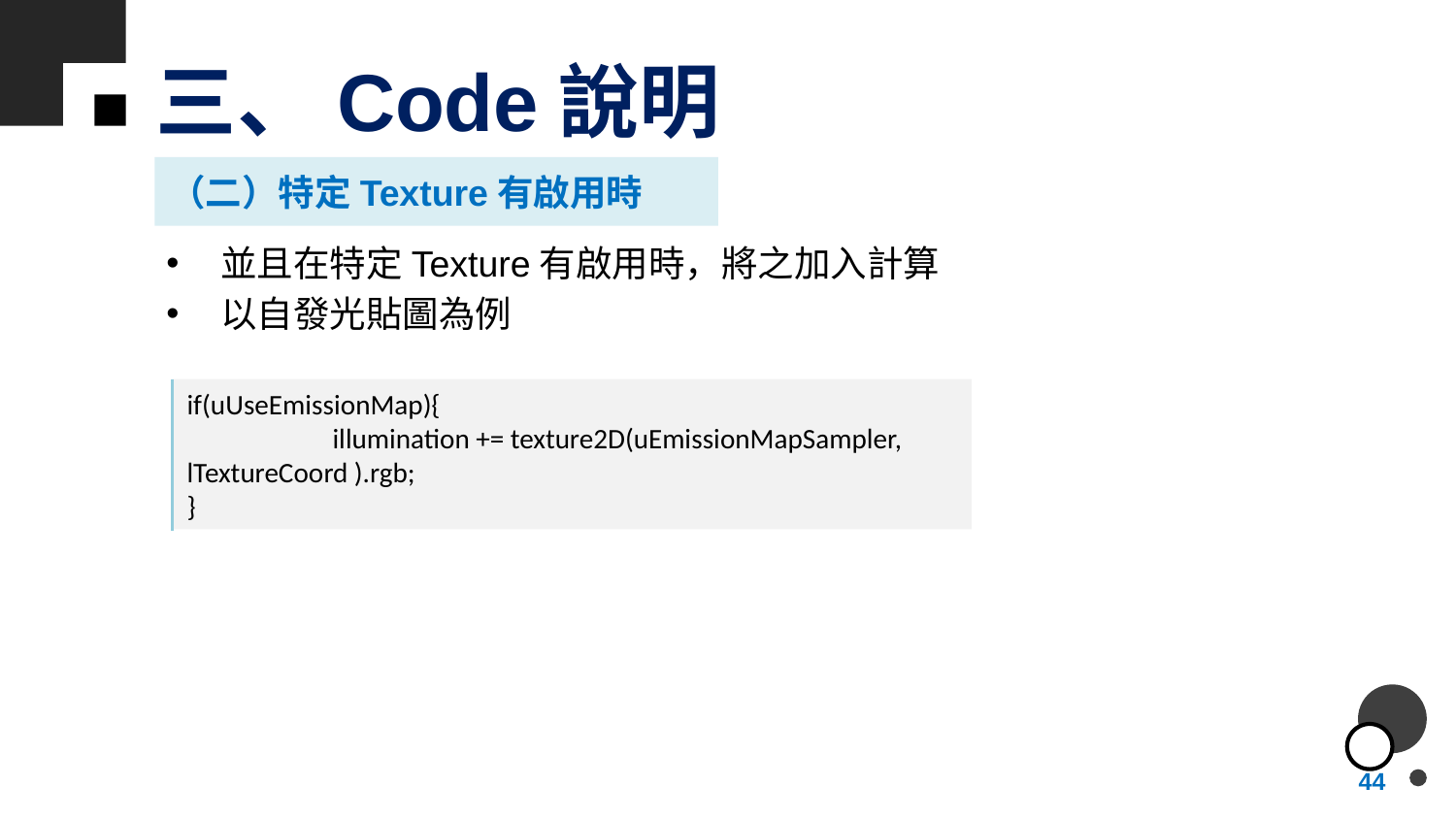

# 三、Code說明
（二）特定Texture有啟用時
並且在特定Texture有啟用時，將之加入計算
以自發光貼圖為例
if(uUseEmissionMap){
	illumination += texture2D(uEmissionMapSampler, 	lTextureCoord ).rgb;
}

44